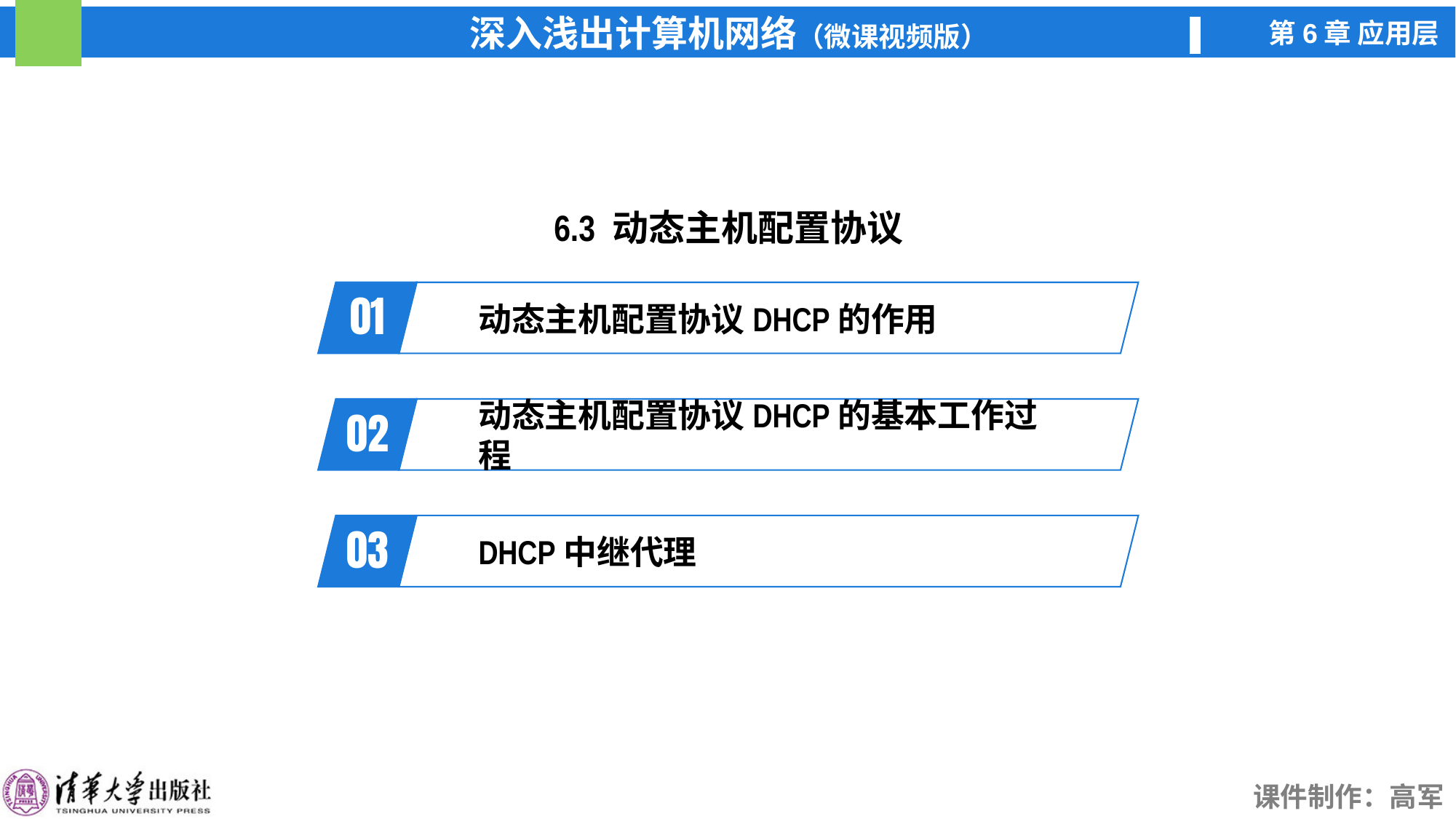

6.3 动态主机配置协议
01
动态主机配置协议DHCP的作用
02
动态主机配置协议DHCP的基本工作过程
03
DHCP中继代理